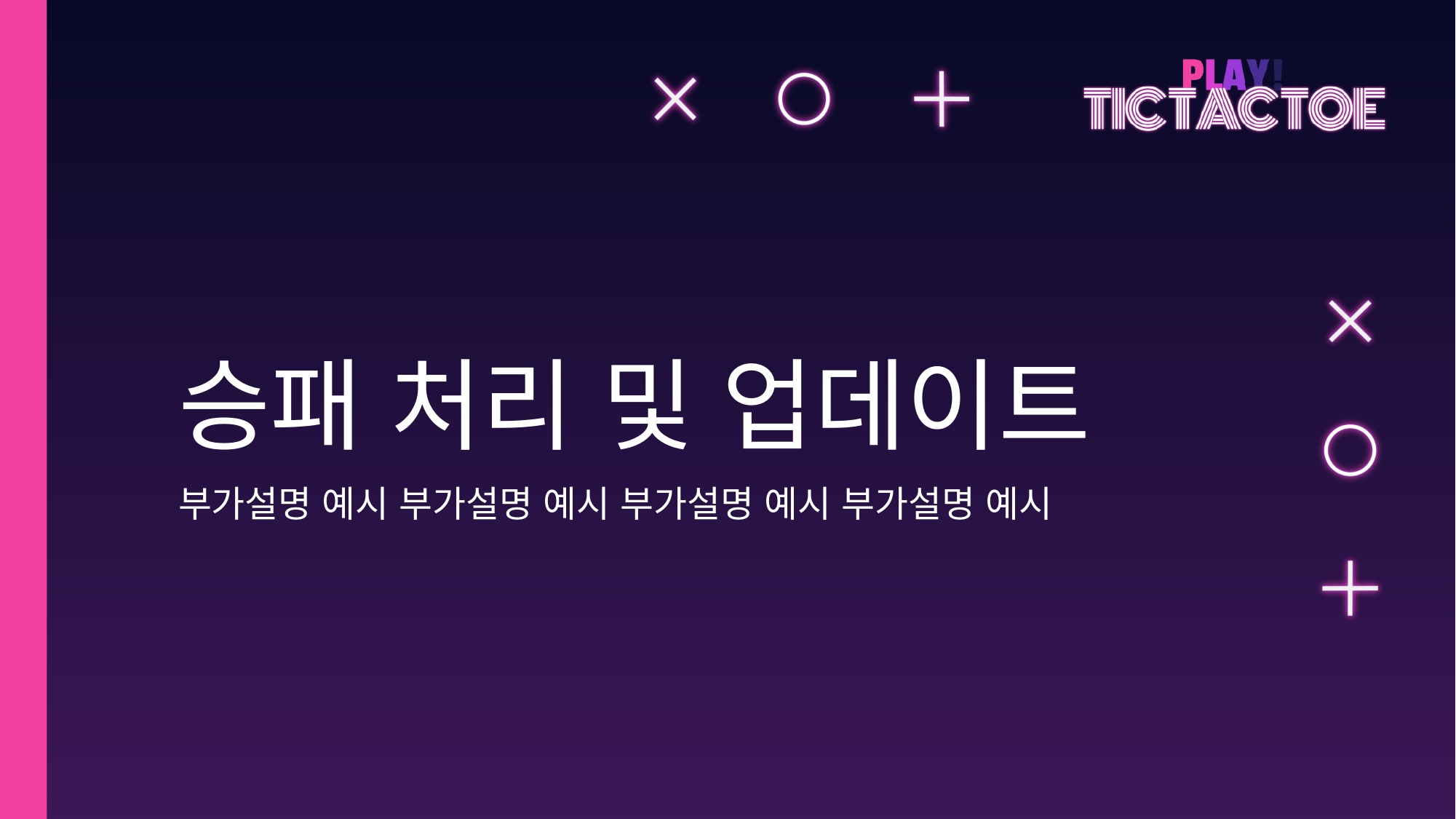

# 승패 처리 및 업데이트
부가설명 예시 부가설명 예시 부가설명 예시 부가설명 예시